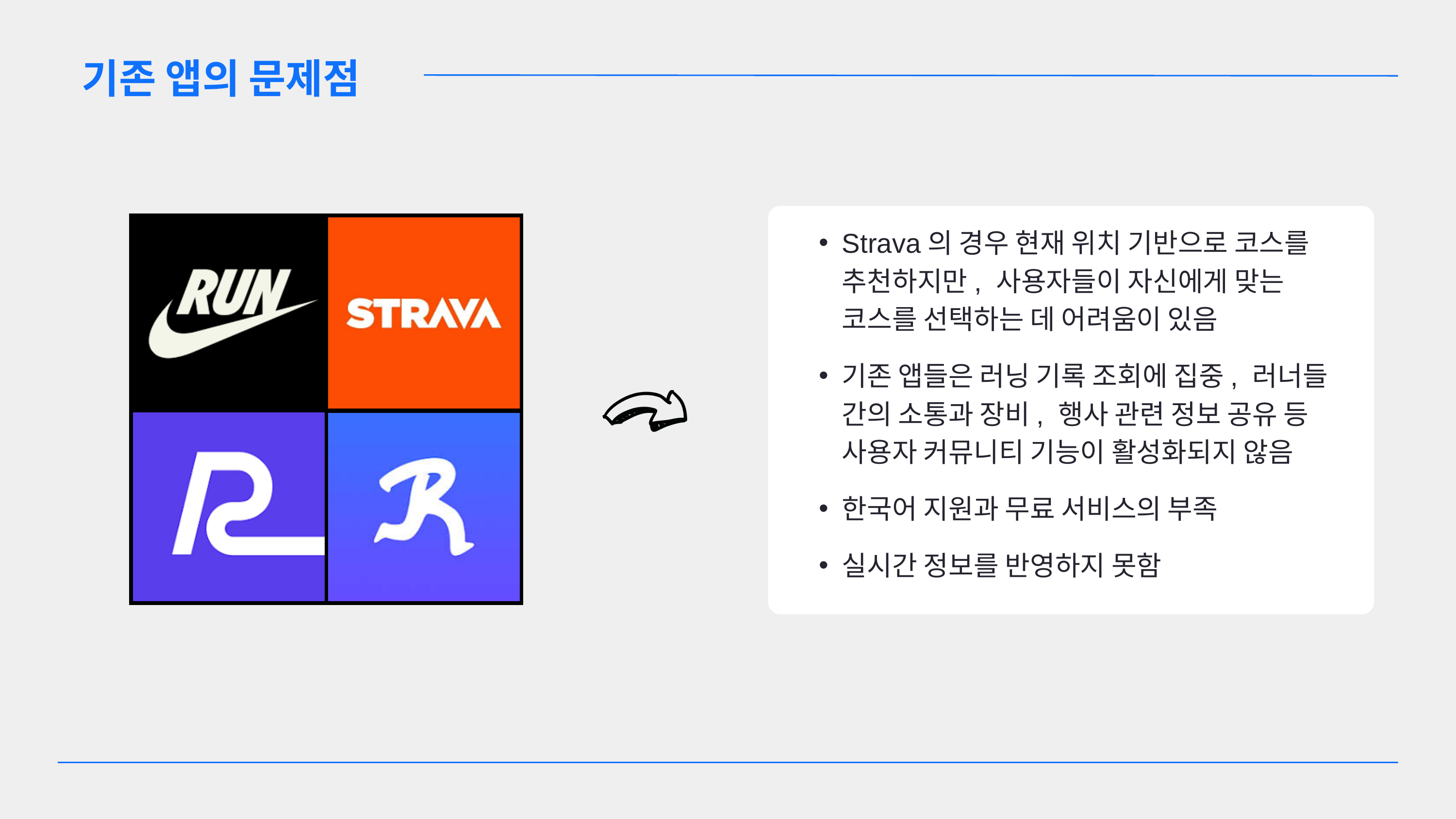

기존 앱의 문제점

Strava의 경우 현재 위치 기반으로 코스를  추천하지만, 사용자들이 자신에게 맞는       코스를 선택하는 데 어려움이 있음

기존 앱들은 러닝 기록 조회에 집중, 러너들 간의 소통과 장비, 행사 관련 정보 공유 등   사용자 커뮤니티 기능이 활성화되지 않음

한국어 지원과 무료 서비스의 부족

실시간 정보를 반영하지 못함